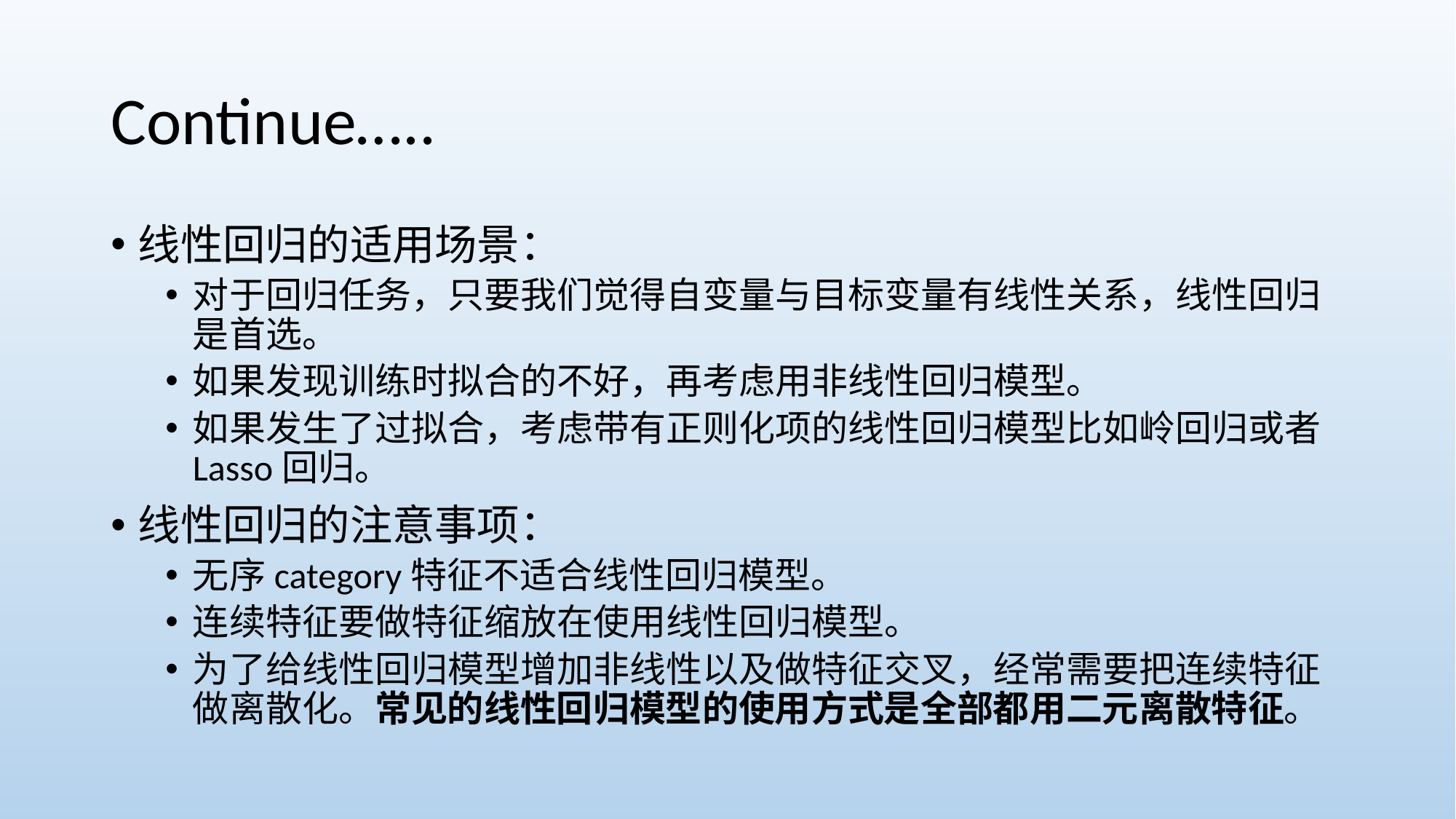

# Continue…..
线性回归的适用场景：
对于回归任务，只要我们觉得自变量与目标变量有线性关系，线性回归是首选。
如果发现训练时拟合的不好，再考虑用非线性回归模型。
如果发生了过拟合，考虑带有正则化项的线性回归模型比如岭回归或者Lasso回归。
线性回归的注意事项：
无序category特征不适合线性回归模型。
连续特征要做特征缩放在使用线性回归模型。
为了给线性回归模型增加非线性以及做特征交叉，经常需要把连续特征做离散化。常见的线性回归模型的使用方式是全部都用二元离散特征。